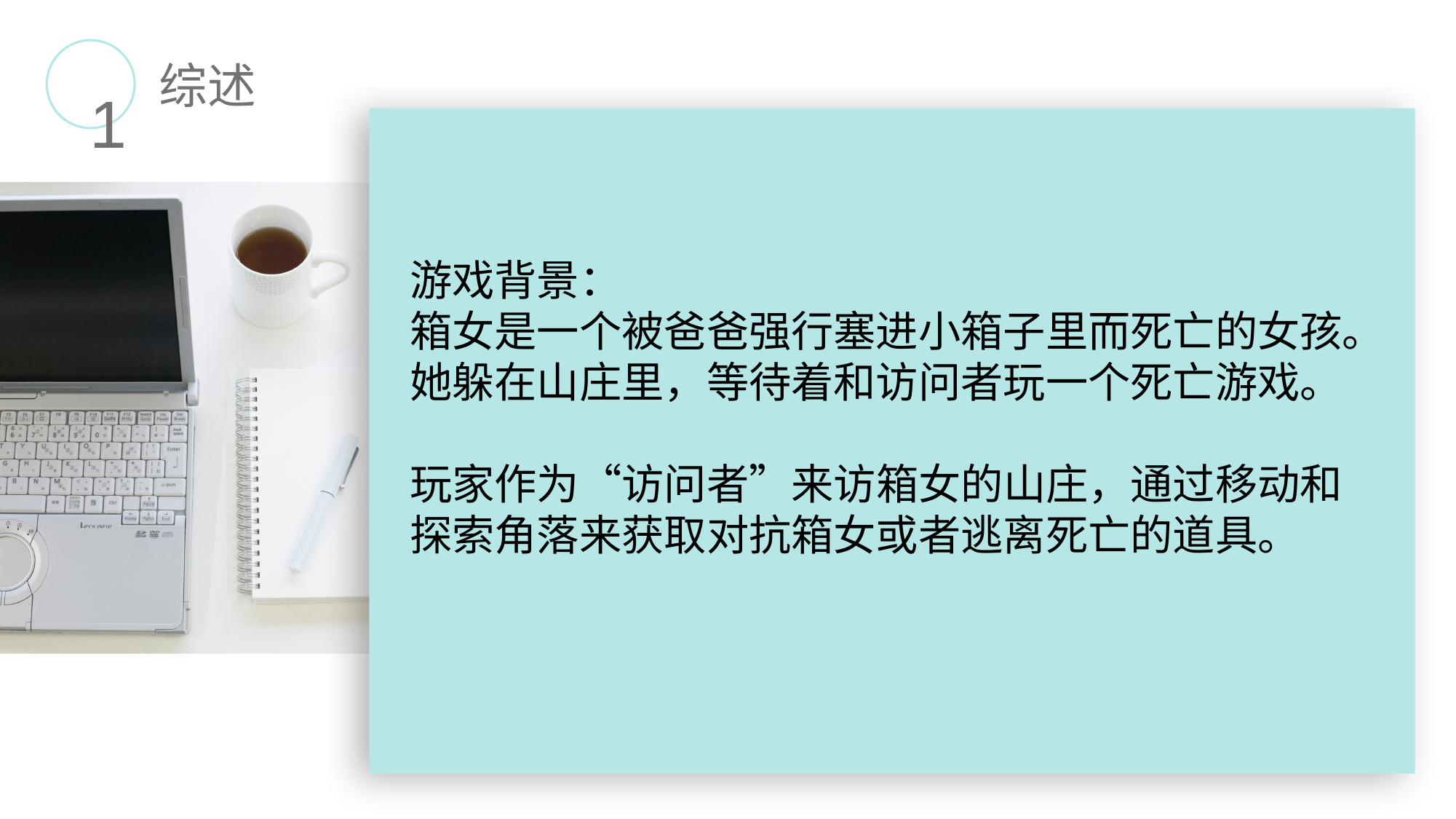

综述
1

游戏背景：
箱女是一个被爸爸强行塞进小箱子里而死亡的女孩。她躲在山庄里，等待着和访问者玩一个死亡游戏。

玩家作为“访问者”来访箱女的山庄，通过移动和探索角落来获取对抗箱女或者逃离死亡的道具。